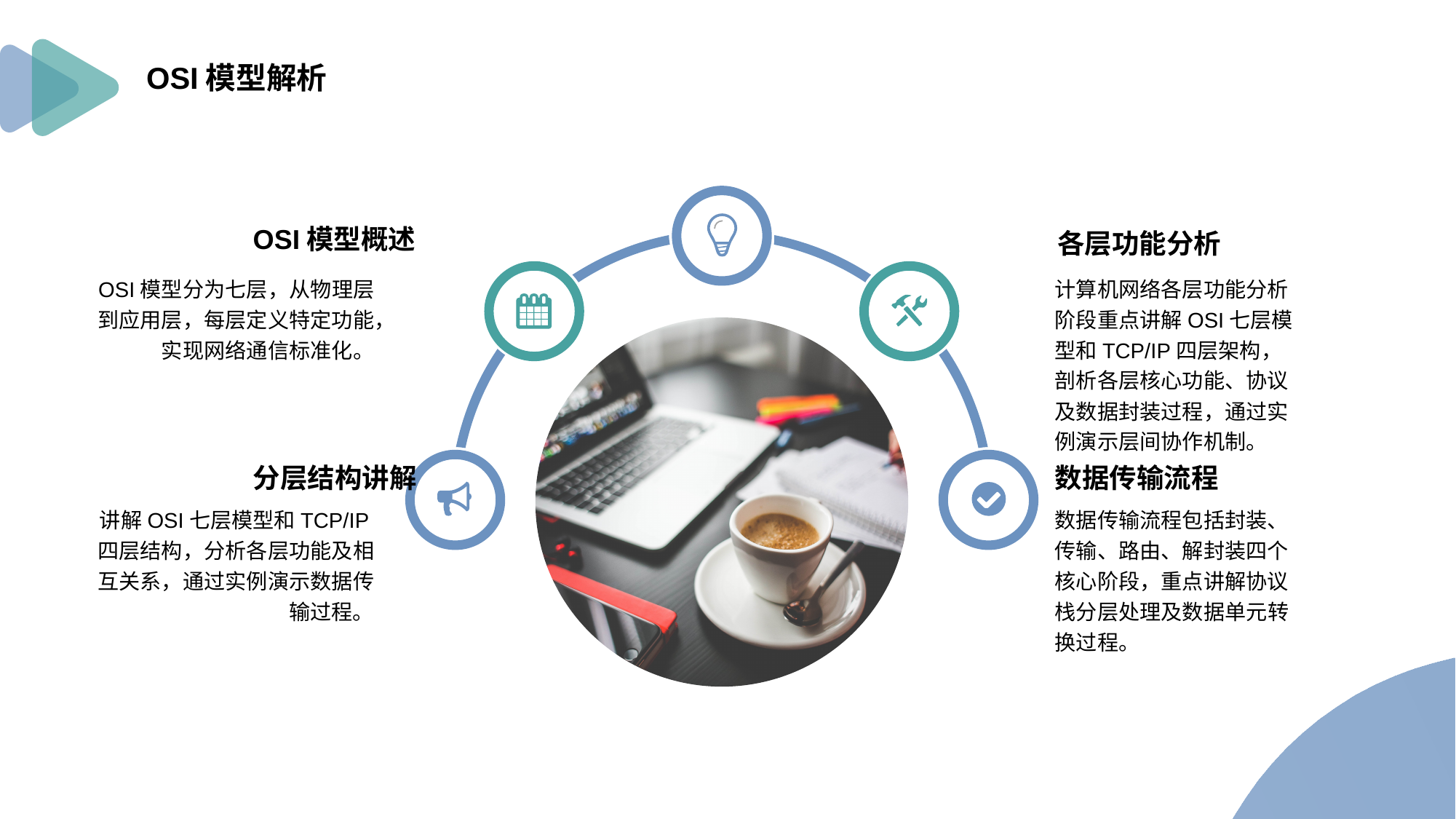

OSI模型解析

OSI模型概述

各层功能分析

OSI模型分为七层，从物理层到应用层，每层定义特定功能，实现网络通信标准化。
计算机网络各层功能分析阶段重点讲解OSI七层模型和TCP/IP四层架构，剖析各层核心功能、协议及数据封装过程，通过实例演示层间协作机制。

分层结构讲解
数据传输流程

讲解OSI七层模型和TCP/IP四层结构，分析各层功能及相互关系，通过实例演示数据传输过程。
数据传输流程包括封装、传输、路由、解封装四个核心阶段，重点讲解协议栈分层处理及数据单元转换过程。